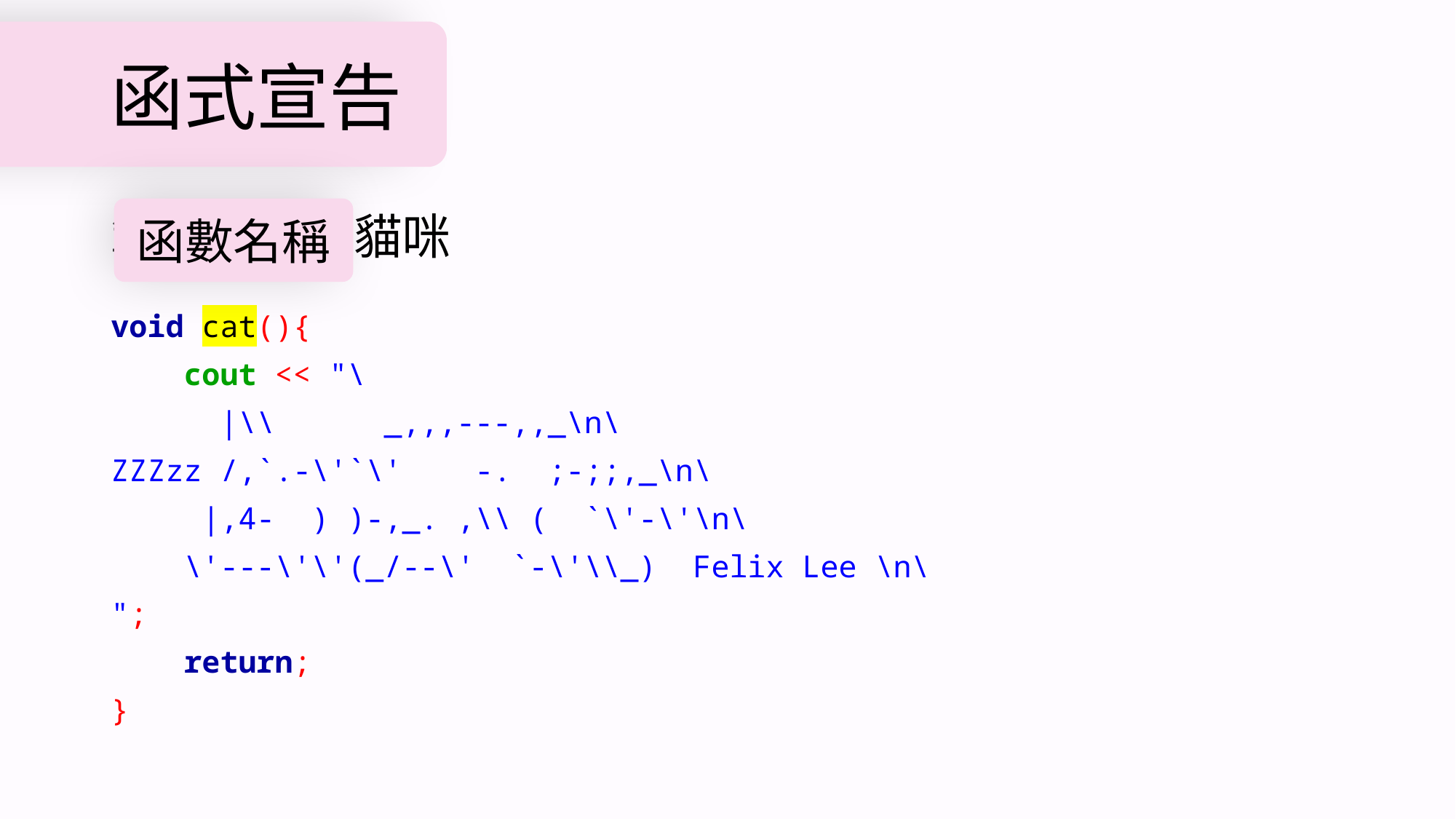

# 函式宣告
函數名稱
範例：輸出貓咪

void cat(){
    cout << "\
      |\\      _,,,---,,_\n\
ZZZzz /,`.-\'`\'    -.  ;-;;,_\n\
     |,4-  ) )-,_. ,\\ (  `\'-\'\n\
    \'---\'\'(_/--\'  `-\'\\_)  Felix Lee \n\
";
    return;
}